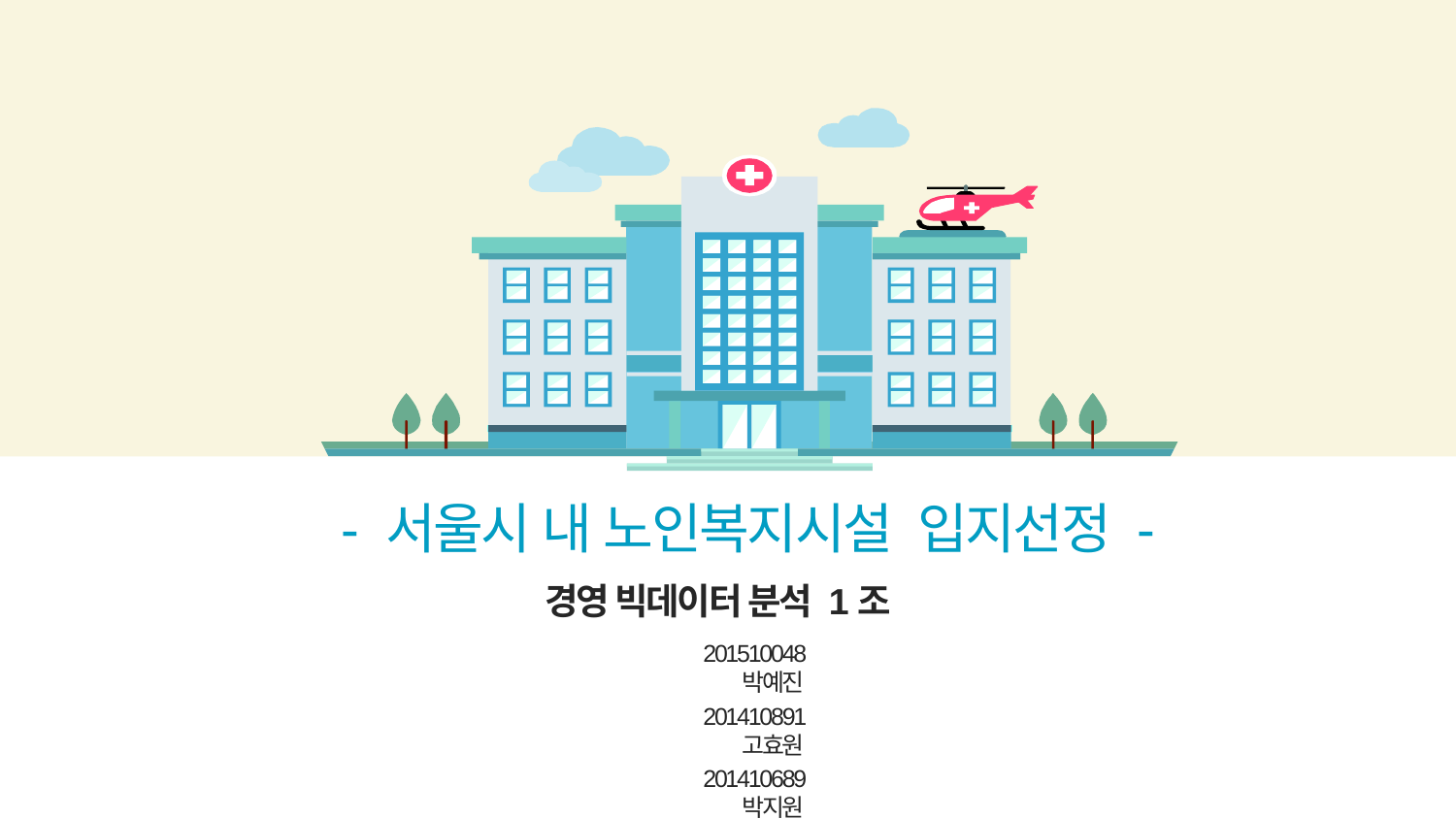

- 서울시 내 노인복지시설  입지선정 -
경영 빅데이터 분석 1조
201510048 박예진
201410891 고효원
201410689 박지원
201610624 윤희영
201610586 김영비